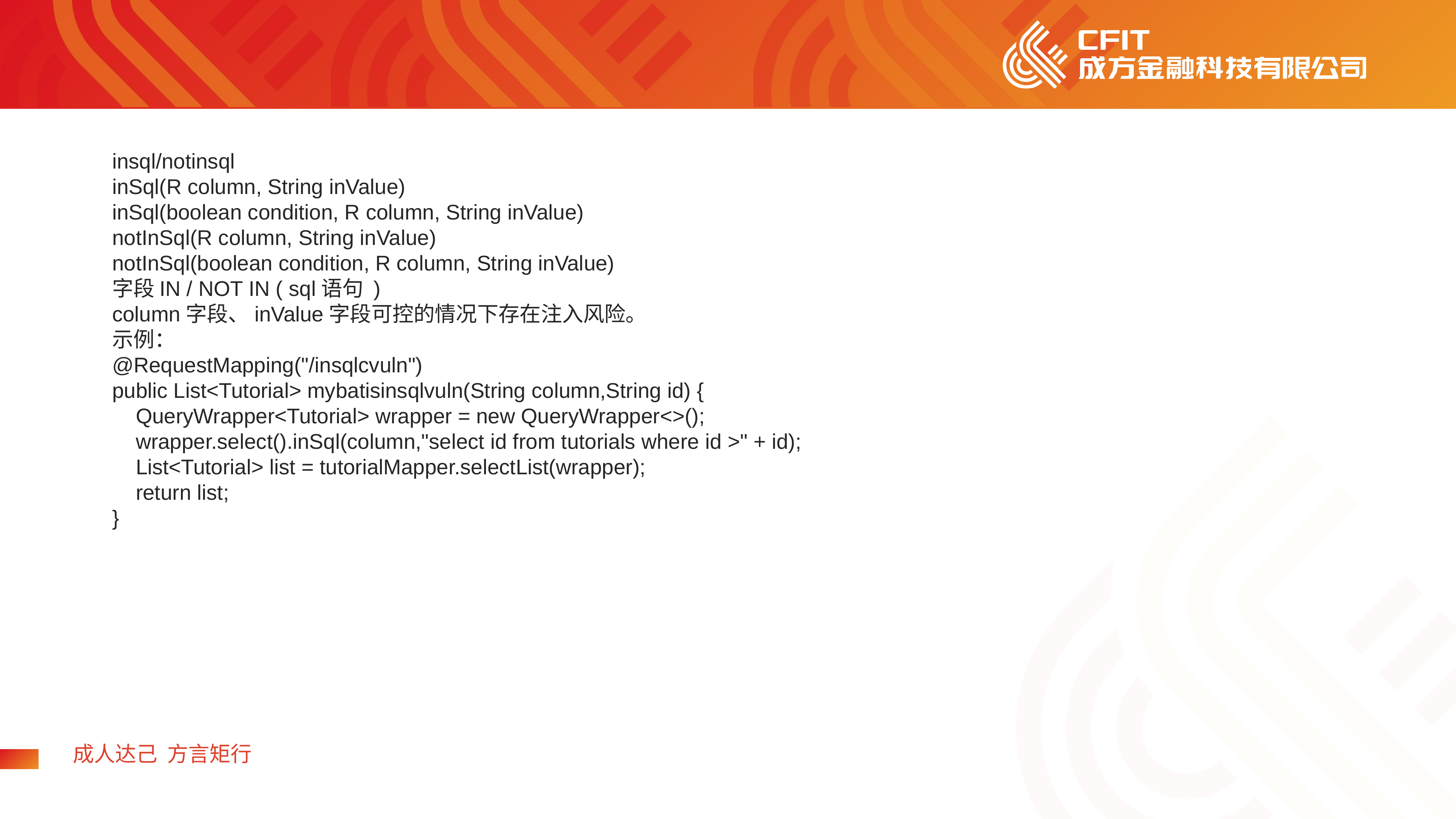

insql/notinsql
inSql(R column, String inValue)
inSql(boolean condition, R column, String inValue)
notInSql(R column, String inValue)
notInSql(boolean condition, R column, String inValue)
字段IN / NOT IN ( sql语句 )
column字段、inValue字段可控的情况下存在注入风险。
示例：
@RequestMapping("/insqlcvuln")
public List<Tutorial> mybatisinsqlvuln(String column,String id) {
    QueryWrapper<Tutorial> wrapper = new QueryWrapper<>();
    wrapper.select().inSql(column,"select id from tutorials where id >" + id);
    List<Tutorial> list = tutorialMapper.selectList(wrapper);
    return list;
}